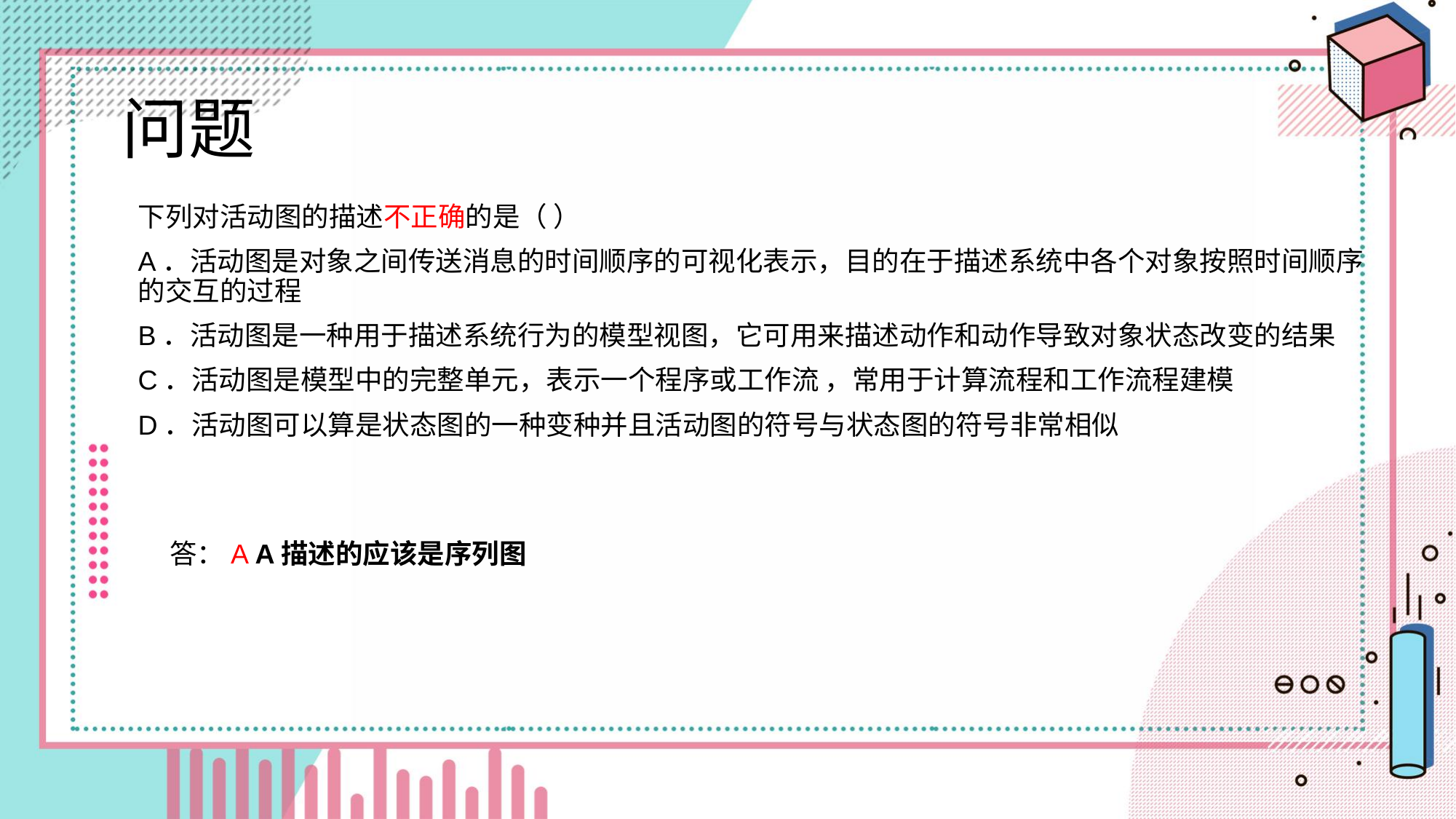

# 问题
下列对活动图的描述不正确的是（ ）
A．活动图是对象之间传送消息的时间顺序的可视化表示，目的在于描述系统中各个对象按照时间顺序的交互的过程
B．活动图是一种用于描述系统行为的模型视图，它可用来描述动作和动作导致对象状态改变的结果
C．活动图是模型中的完整单元，表示一个程序或工作流 ，常用于计算流程和工作流程建模
D．活动图可以算是状态图的一种变种并且活动图的符号与状态图的符号非常相似

答：A A描述的应该是序列图